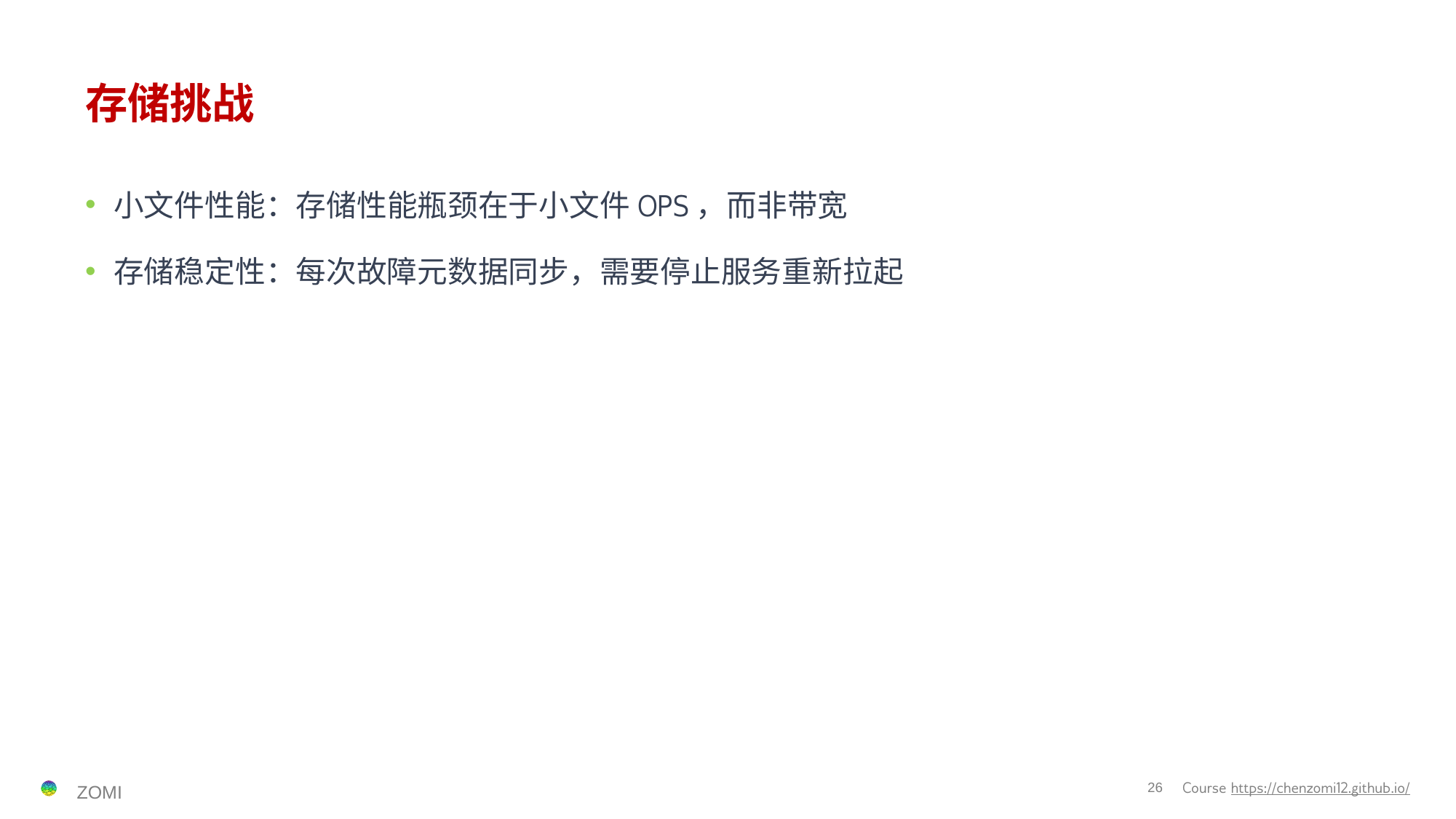

# 存储挑战
小文件性能：存储性能瓶颈在于小文件OPS，而非带宽
存储稳定性：每次故障元数据同步，需要停止服务重新拉起